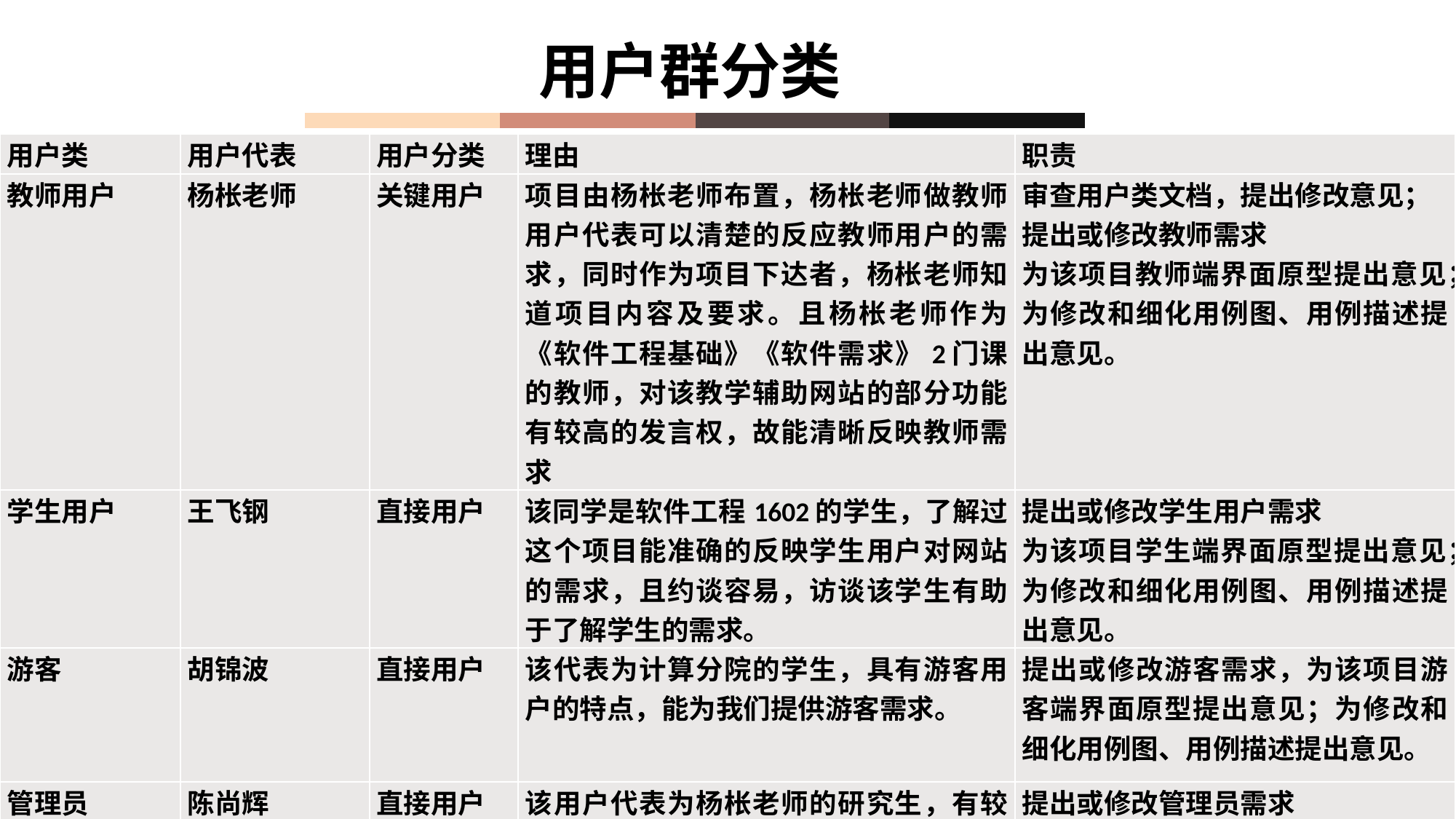

用户群分类
| 用户类 | 用户代表 | 用户分类 | 理由 | 职责 |
| --- | --- | --- | --- | --- |
| 教师用户 | 杨枨老师 | 关键用户 | 项目由杨枨老师布置，杨枨老师做教师用户代表可以清楚的反应教师用户的需求，同时作为项目下达者，杨枨老师知道项目内容及要求。且杨枨老师作为《软件工程基础》《软件需求》2门课的教师，对该教学辅助网站的部分功能有较高的发言权，故能清晰反映教师需求 | 审查用户类文档，提出修改意见； 提出或修改教师需求 为该项目教师端界面原型提出意见； 为修改和细化用例图、用例描述提出意见。 |
| 学生用户 | 王飞钢 | 直接用户 | 该同学是软件工程1602的学生，了解过这个项目能准确的反映学生用户对网站的需求，且约谈容易，访谈该学生有助于了解学生的需求。 | 提出或修改学生用户需求 为该项目学生端界面原型提出意见； 为修改和细化用例图、用例描述提出意见。 |
| 游客 | 胡锦波 | 直接用户 | 该代表为计算分院的学生，具有游客用户的特点，能为我们提供游客需求。 | 提出或修改游客需求，为该项目游客端界面原型提出意见；为修改和细化用例图、用例描述提出意见。 |
| 管理员 | 陈尚辉 | 直接用户 | 该用户代表为杨枨老师的研究生，有较高的学历和知识水平，熟悉本课程对应项目的开发，能给我们提供有效的管理员需求。 | 提出或修改管理员需求 为该项目管理员端界面原型提出意见；为修改和细化用例图、用例描述提出意见。 |